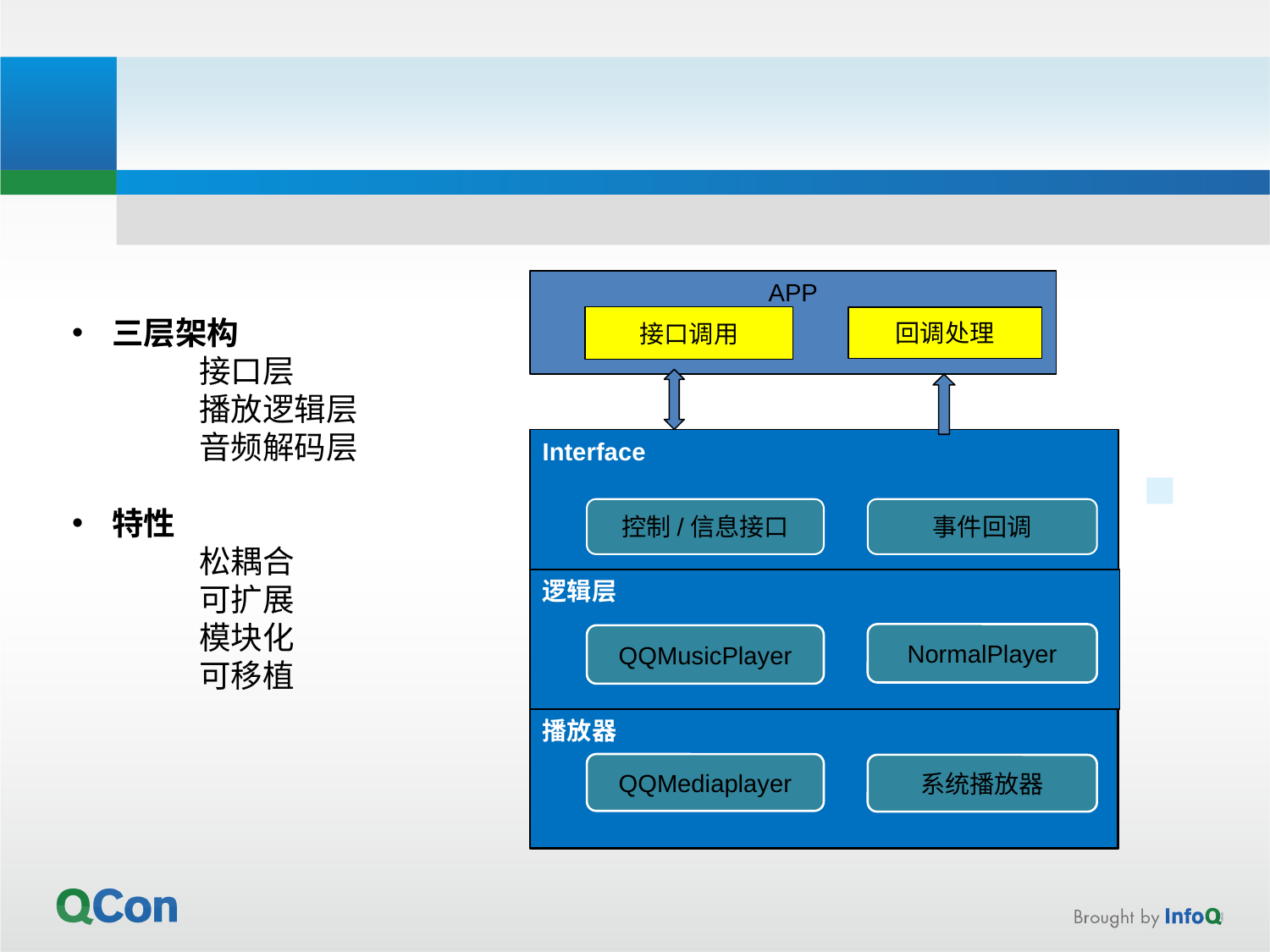

APP
三层架构
	接口层
	播放逻辑层
	音频解码层

特性
	松耦合
	可扩展
	模块化
	可移植
接口调用
回调处理

Interface
控制/信息接口
事件回调
逻辑层
NormalPlayer
QQMusicPlayer
播放器
QQMediaplayer
系统播放器